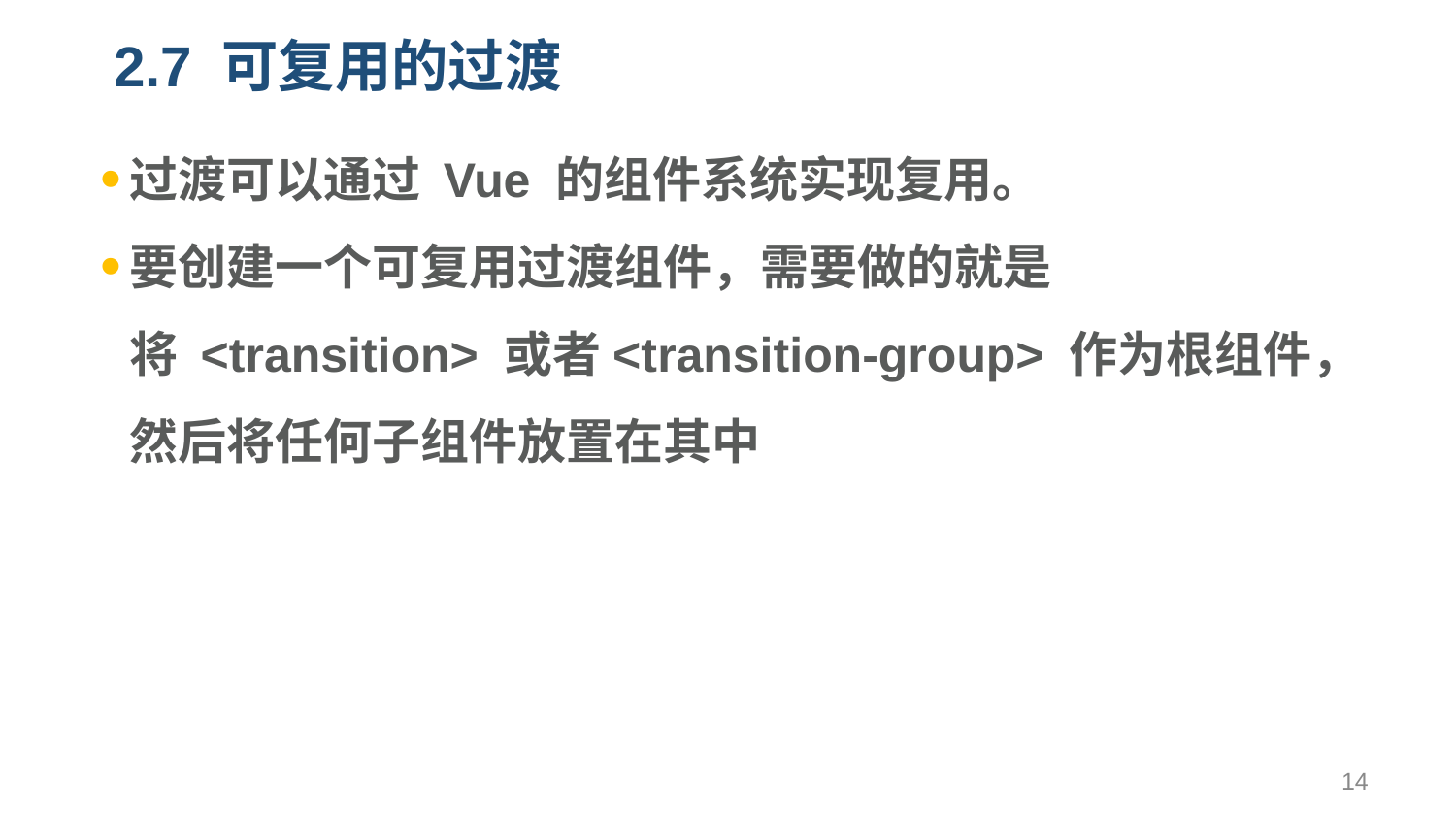

# 2.7 可复用的过渡
过渡可以通过 Vue 的组件系统实现复用。
要创建一个可复用过渡组件，需要做的就是将 <transition> 或者<transition-group> 作为根组件，然后将任何子组件放置在其中
14